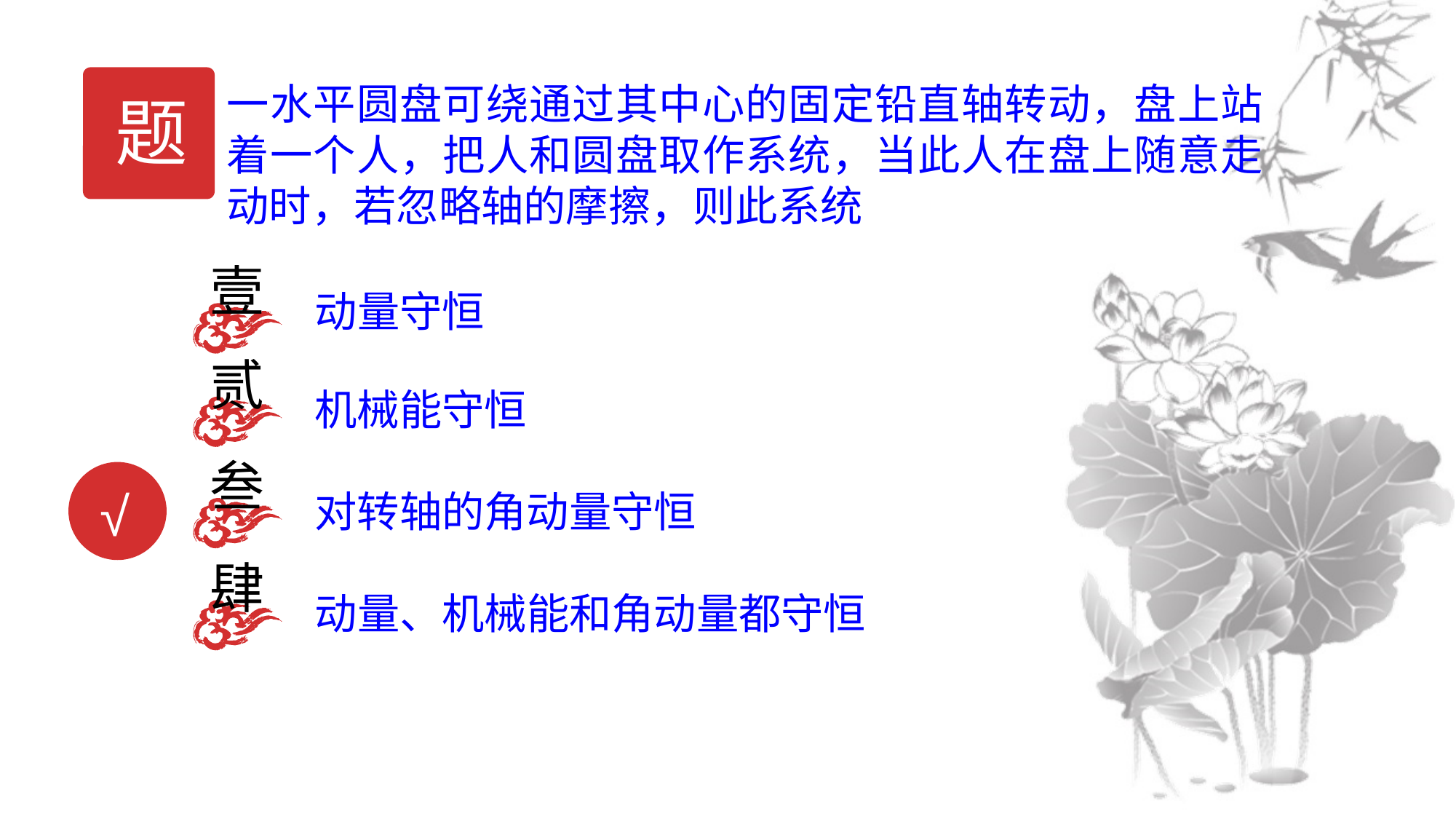

题
一水平圆盘可绕通过其中心的固定铅直轴转动，盘上站着一个人，把人和圆盘取作系统，当此人在盘上随意走动时，若忽略轴的摩擦，则此系统
壹

动量守恒
贰

机械能守恒
叁

对转轴的角动量守恒

√
肆

动量、机械能和角动量都守恒